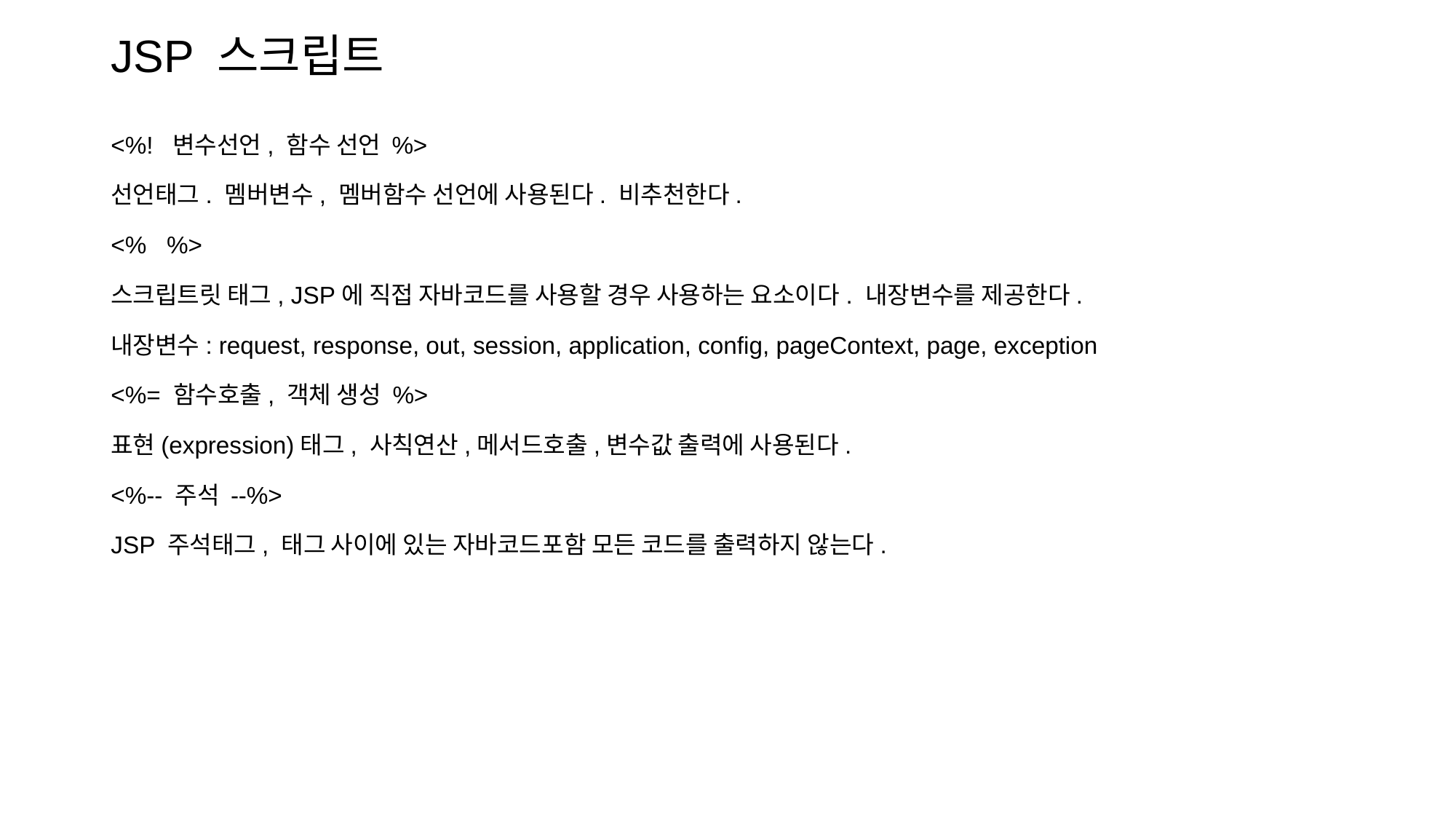

# JSP 스크립트
<%!  변수선언, 함수 선언 %>
선언태그. 멤버변수, 멤버함수 선언에 사용된다. 비추천한다.
<%   %>
스크립트릿 태그, JSP에 직접 자바코드를 사용할 경우 사용하는 요소이다. 내장변수를 제공한다.
내장변수: request, response, out, session, application, config, pageContext, page, exception
<%= 함수호출, 객체 생성 %>
표현(expression)태그, 사칙연산,메서드호출,변수값 출력에 사용된다.
<%-- 주석 --%>
JSP 주석태그, 태그 사이에 있는 자바코드포함 모든 코드를 출력하지 않는다.